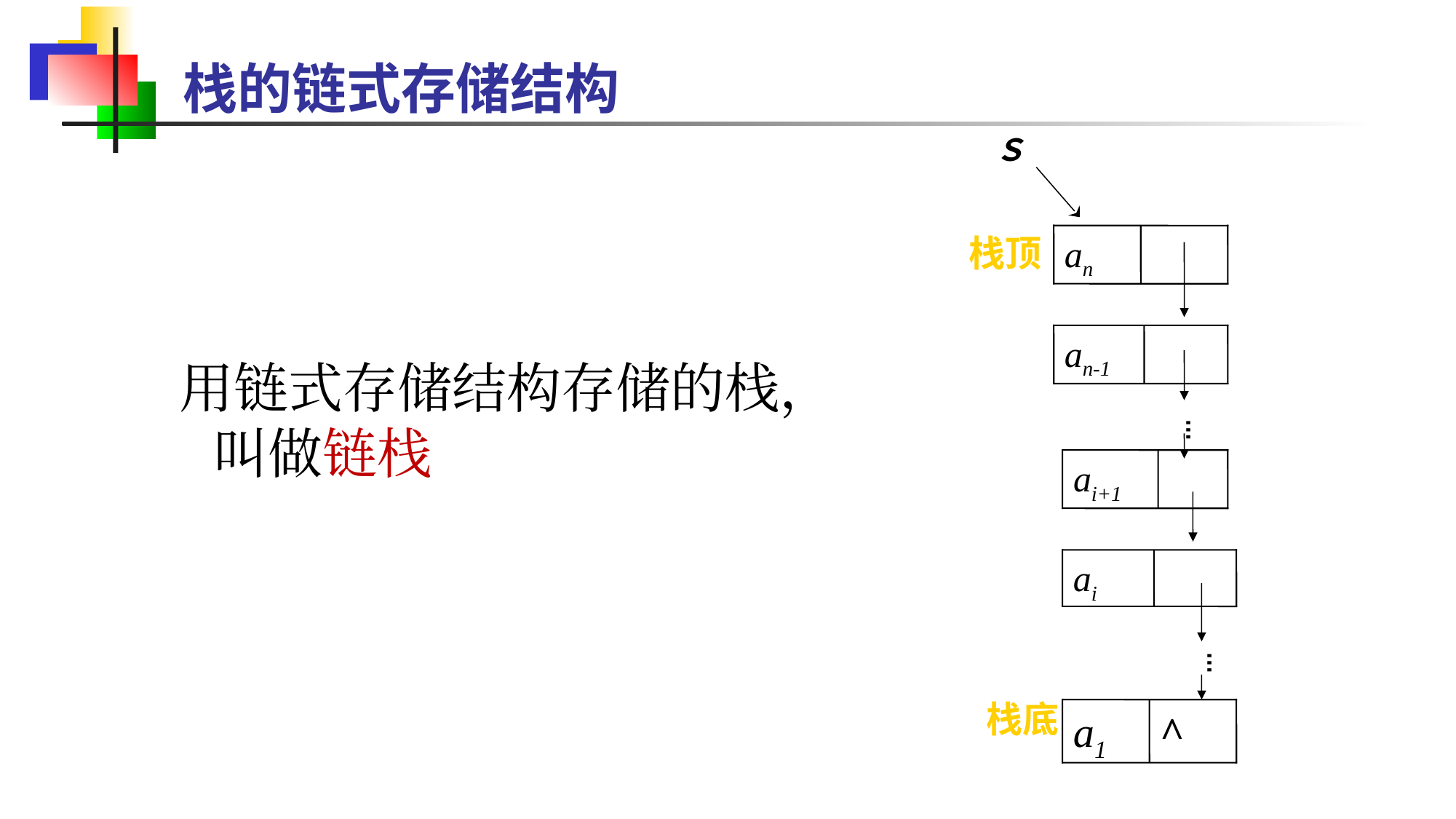

# 栈的链式存储结构
Ｓ

栈顶
an

an-1

…

ai+1

ai

…

栈底
a1

^

用链式存储结构存储的栈，叫做链栈